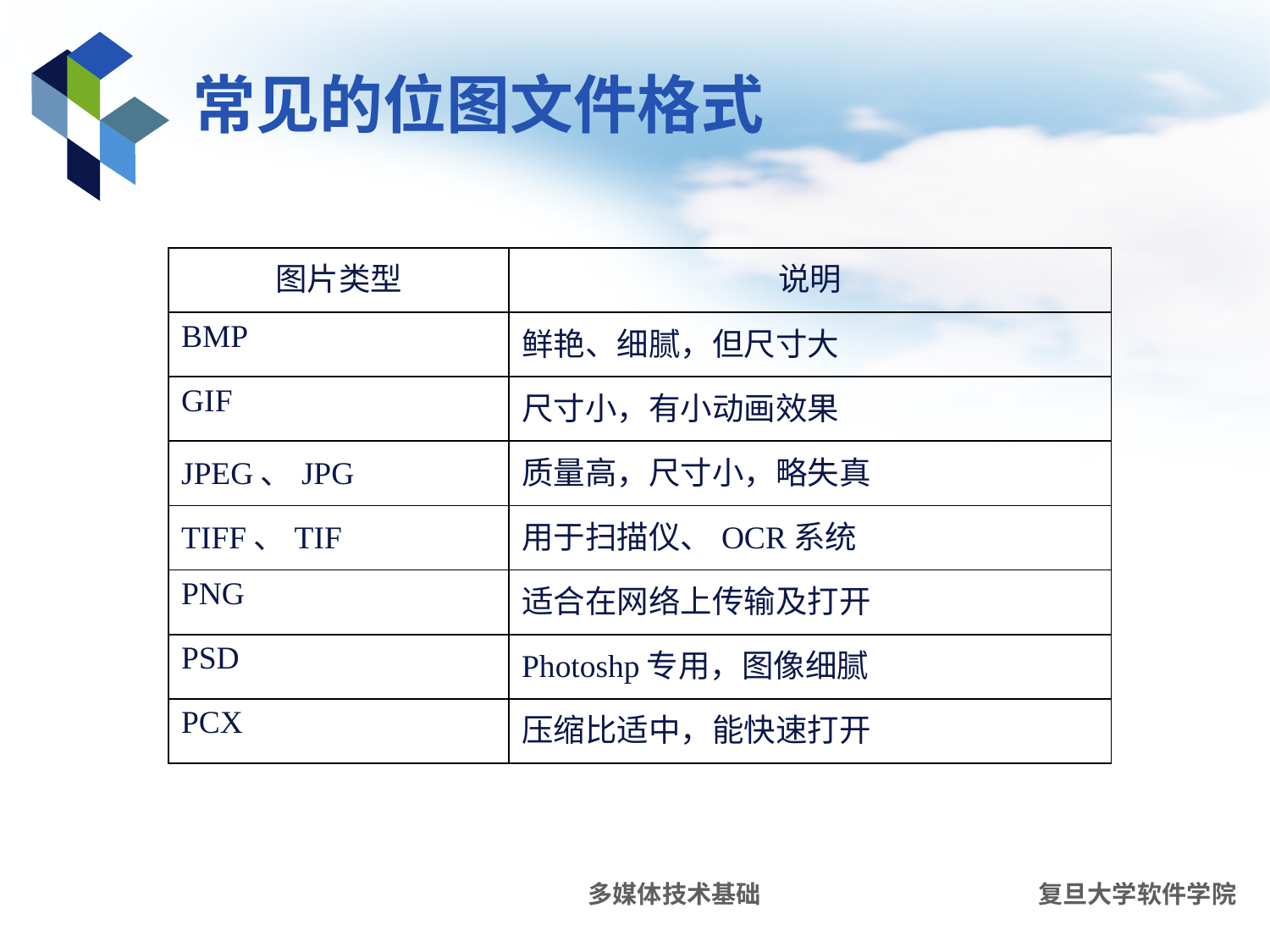

# 常见的位图文件格式
| 图片类型 | 说明 |
| --- | --- |
| BMP | 鲜艳、细腻，但尺寸大 |
| GIF | 尺寸小，有小动画效果 |
| JPEG、JPG | 质量高，尺寸小，略失真 |
| TIFF、TIF | 用于扫描仪、OCR系统 |
| PNG | 适合在网络上传输及打开 |
| PSD | Photoshp专用，图像细腻 |
| PCX | 压缩比适中，能快速打开 |
多媒体技术基础